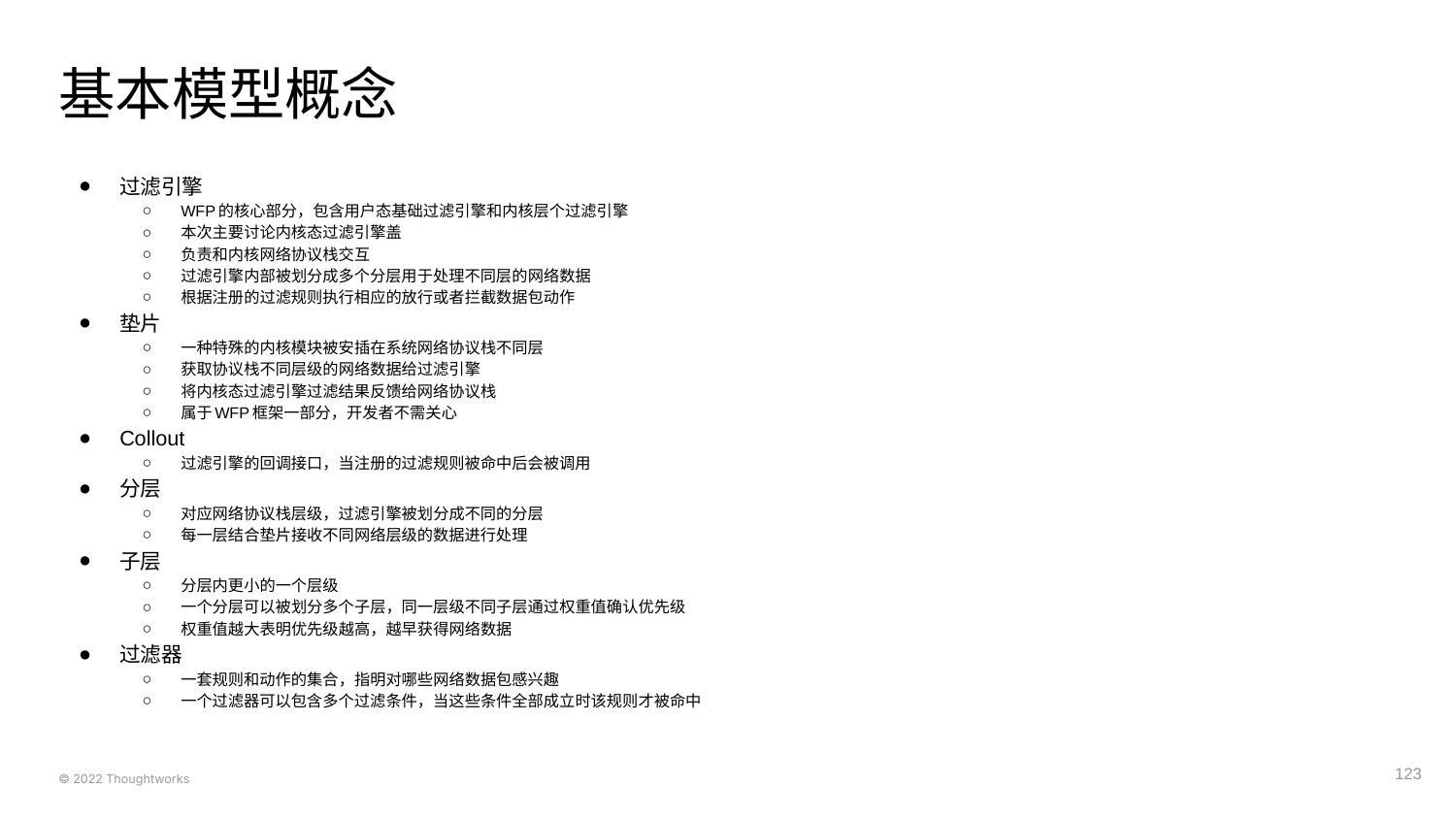

# 基本模型概念
过滤引擎
WFP的核心部分，包含用户态基础过滤引擎和内核层个过滤引擎
本次主要讨论内核态过滤引擎盖
负责和内核网络协议栈交互
过滤引擎内部被划分成多个分层用于处理不同层的网络数据
根据注册的过滤规则执行相应的放行或者拦截数据包动作
垫片
一种特殊的内核模块被安插在系统网络协议栈不同层
获取协议栈不同层级的网络数据给过滤引擎
将内核态过滤引擎过滤结果反馈给网络协议栈
属于WFP框架一部分，开发者不需关心
Collout
过滤引擎的回调接口，当注册的过滤规则被命中后会被调用
分层
对应网络协议栈层级，过滤引擎被划分成不同的分层
每一层结合垫片接收不同网络层级的数据进行处理
子层
分层内更小的一个层级
一个分层可以被划分多个子层，同一层级不同子层通过权重值确认优先级
权重值越大表明优先级越高，越早获得网络数据
过滤器
一套规则和动作的集合，指明对哪些网络数据包感兴趣
一个过滤器可以包含多个过滤条件，当这些条件全部成立时该规则才被命中
123